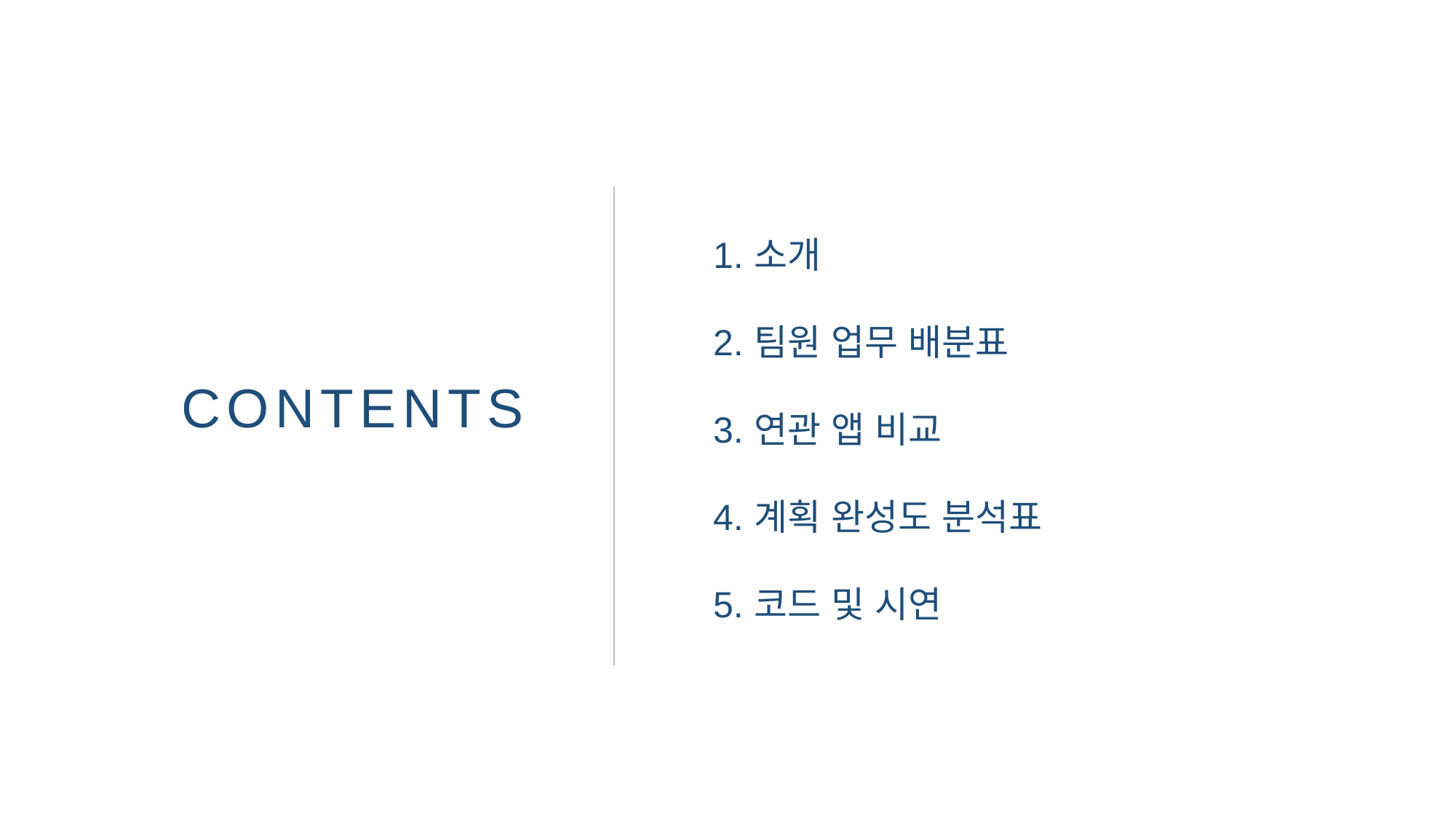

소개

팀원 업무 배분표

연관 앱 비교

계획 완성도 분석표

코드 및 시연
CONTENTS